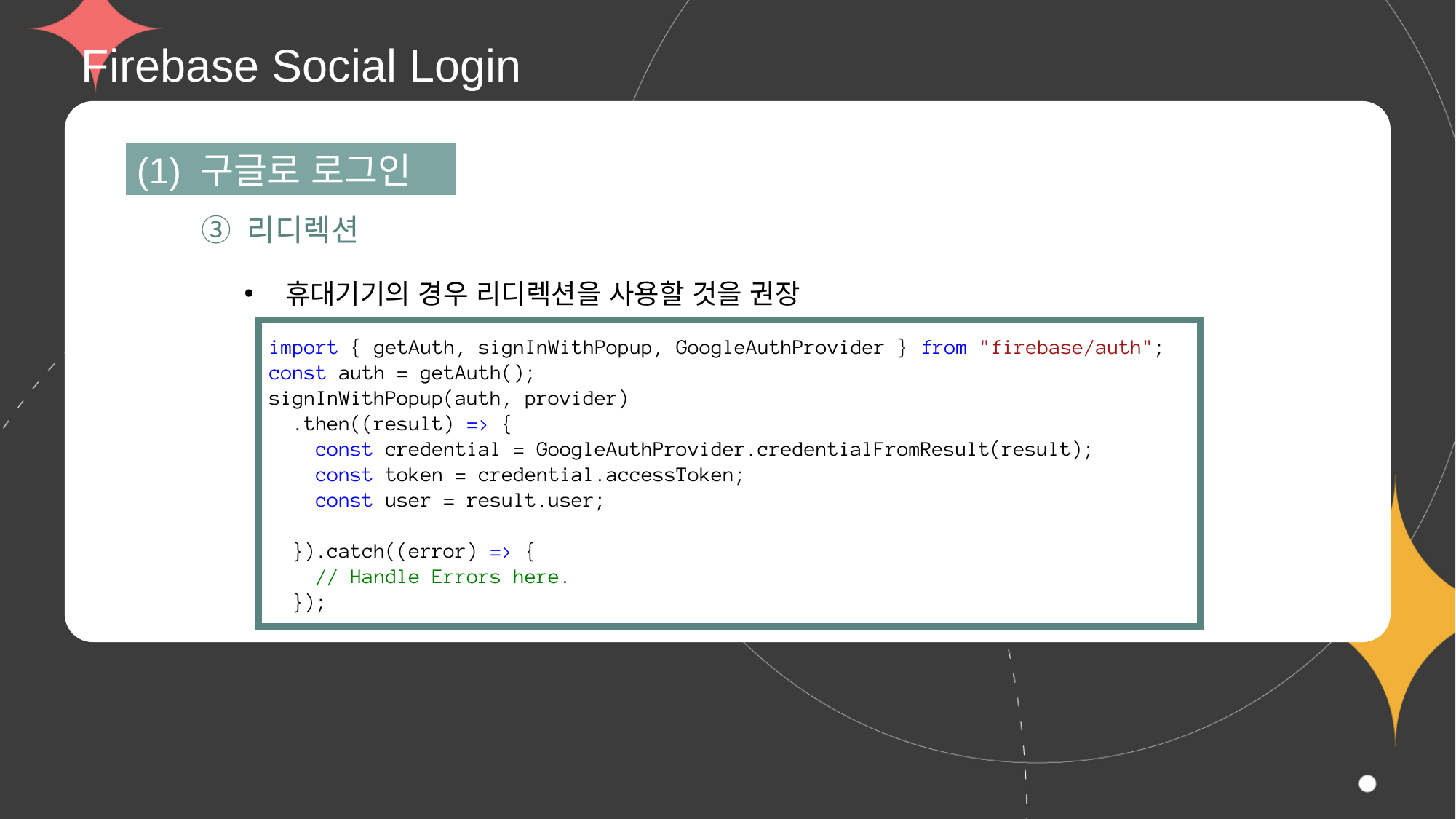

# Firebase Social Login
(1) 구글로 로그인
③ 리디렉션
휴대기기의 경우 리디렉션을 사용할 것을 권장
import { getAuth, signInWithPopup, GoogleAuthProvider } from "firebase/auth";
const auth = getAuth();
signInWithPopup(auth, provider)
  .then((result) => {
    const credential = GoogleAuthProvider.credentialFromResult(result);
    const token = credential.accessToken;
    const user = result.user;
  }).catch((error) => {
    // Handle Errors here.
  });